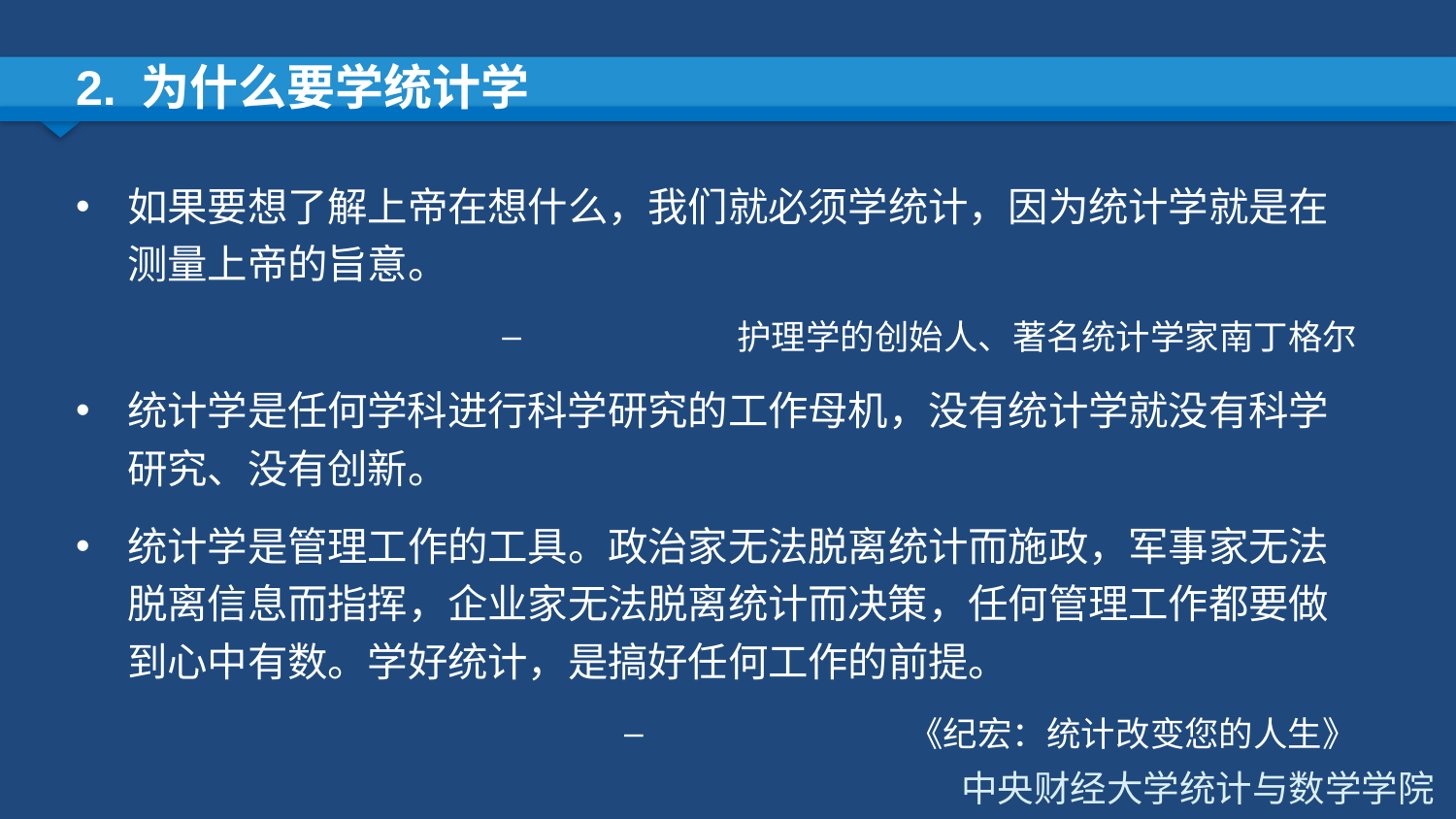

# 2. 为什么要学统计学
如果要想了解上帝在想什么，我们就必须学统计，因为统计学就是在测量上帝的旨意。
护理学的创始人、著名统计学家南丁格尔
统计学是任何学科进行科学研究的工作母机，没有统计学就没有科学研究、没有创新。
统计学是管理工作的工具。政治家无法脱离统计而施政，军事家无法脱离信息而指挥，企业家无法脱离统计而决策，任何管理工作都要做到心中有数。学好统计，是搞好任何工作的前提。
《纪宏：统计改变您的人生》